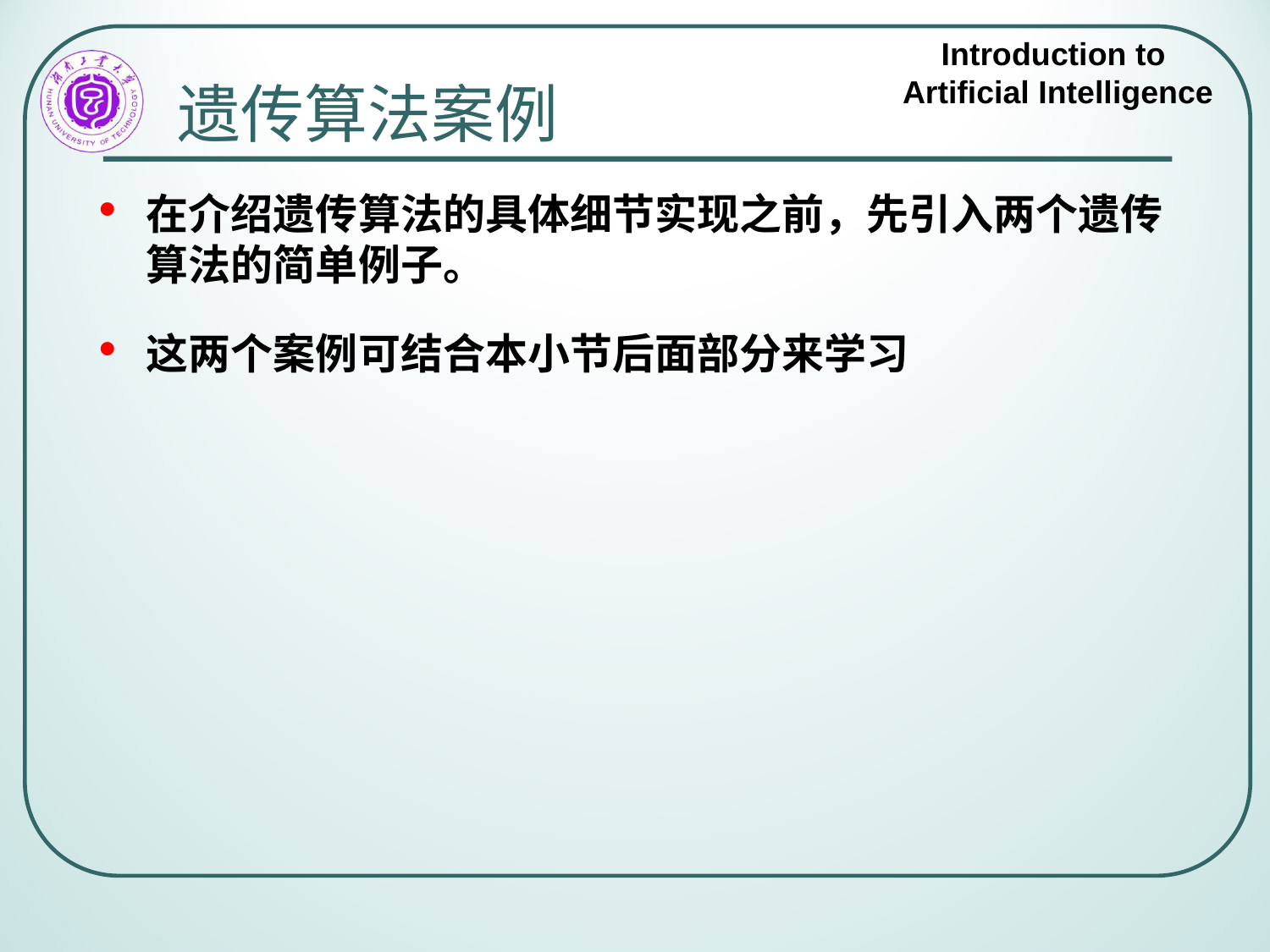

# 遗传算法案例
在介绍遗传算法的具体细节实现之前，先引入两个遗传算法的简单例子。

这两个案例可结合本小节后面部分来学习